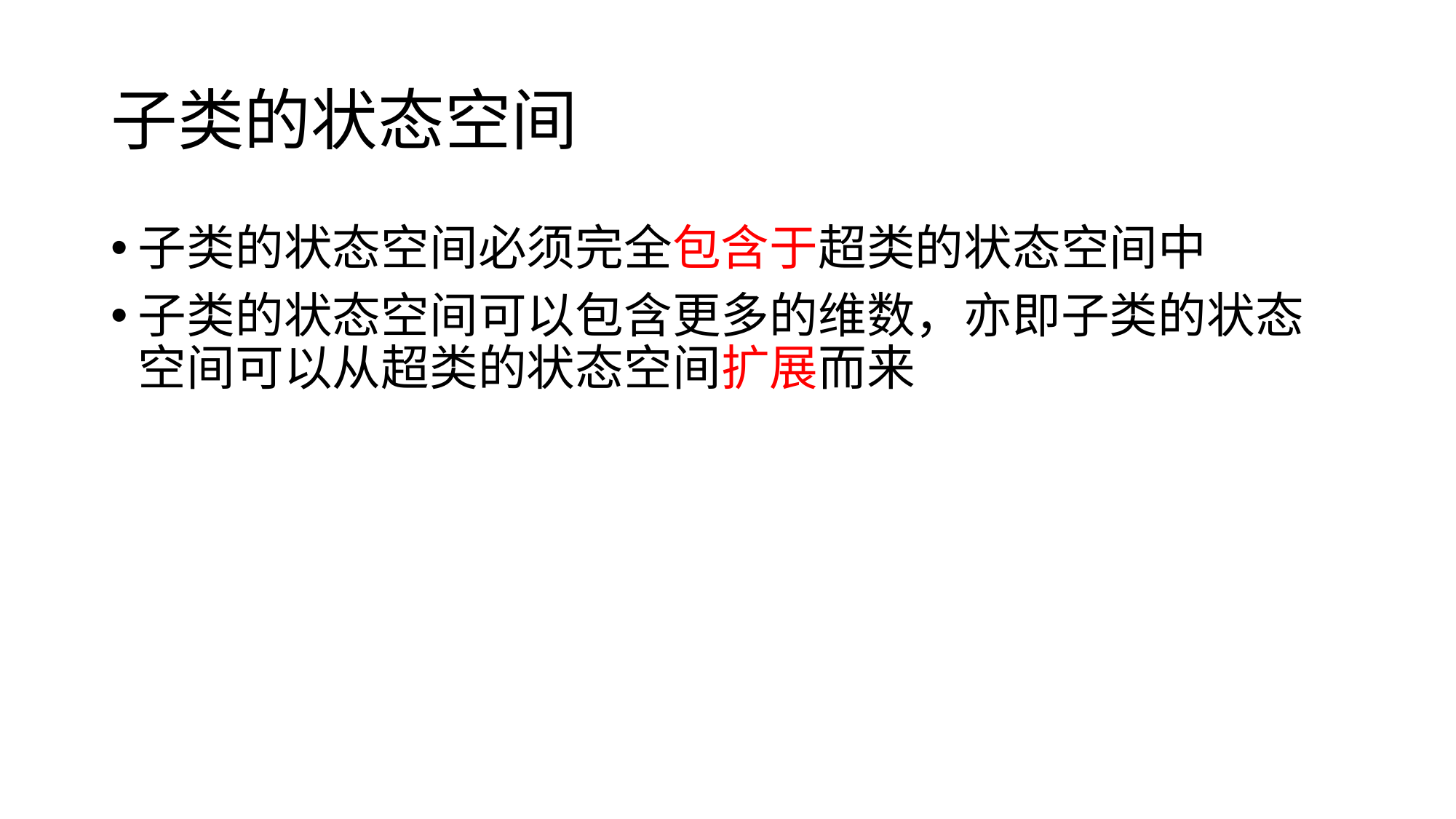

# 子类的状态空间
子类的状态空间必须完全包含于超类的状态空间中
子类的状态空间可以包含更多的维数，亦即子类的状态空间可以从超类的状态空间扩展而来